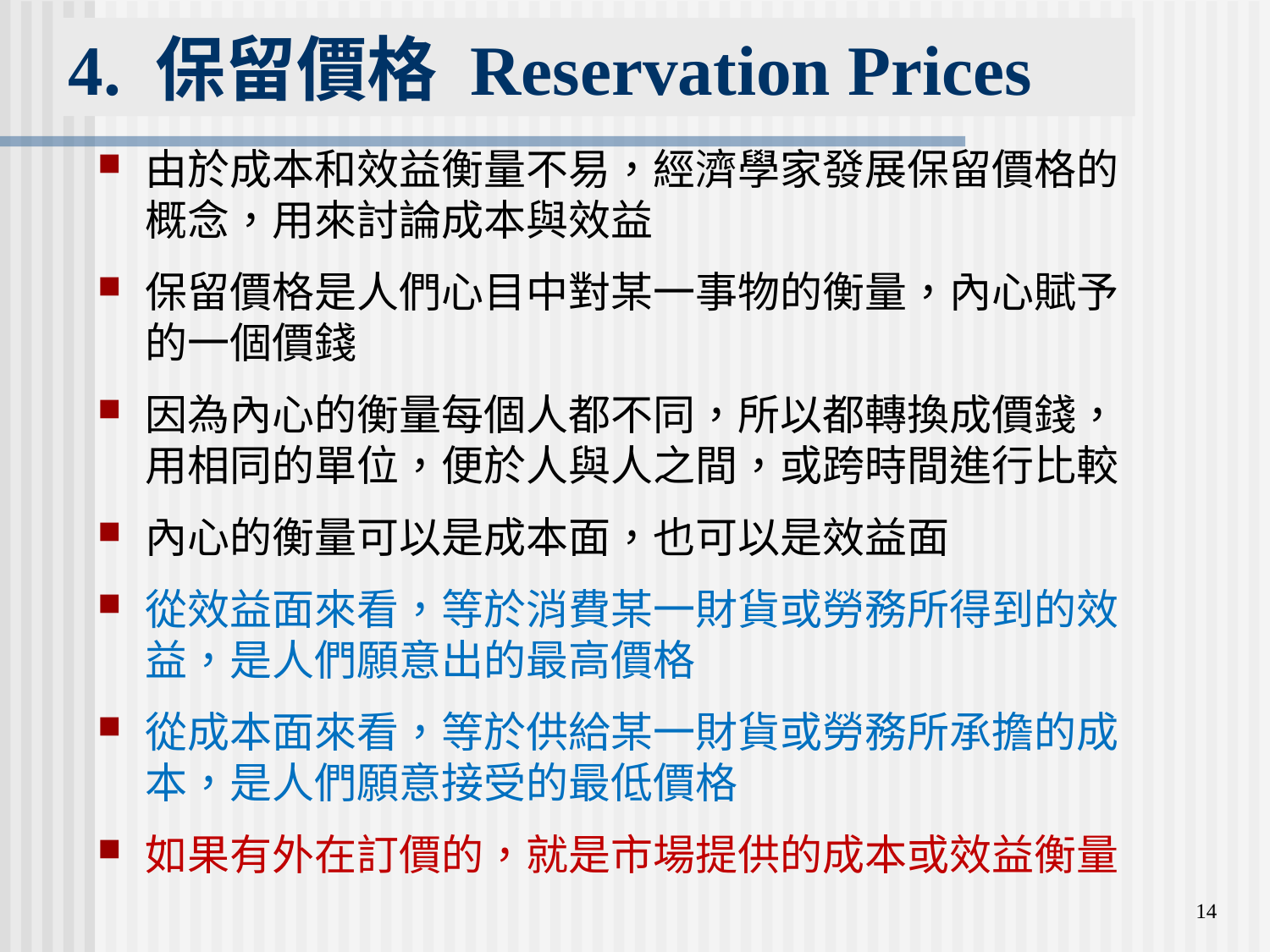

# 4. 保留價格 Reservation Prices
由於成本和效益衡量不易，經濟學家發展保留價格的概念，用來討論成本與效益
保留價格是人們心目中對某一事物的衡量，內心賦予的一個價錢
因為內心的衡量每個人都不同，所以都轉換成價錢，用相同的單位，便於人與人之間，或跨時間進行比較
內心的衡量可以是成本面，也可以是效益面
從效益面來看，等於消費某一財貨或勞務所得到的效益，是人們願意出的最高價格
從成本面來看，等於供給某一財貨或勞務所承擔的成本，是人們願意接受的最低價格
如果有外在訂價的，就是市場提供的成本或效益衡量

14